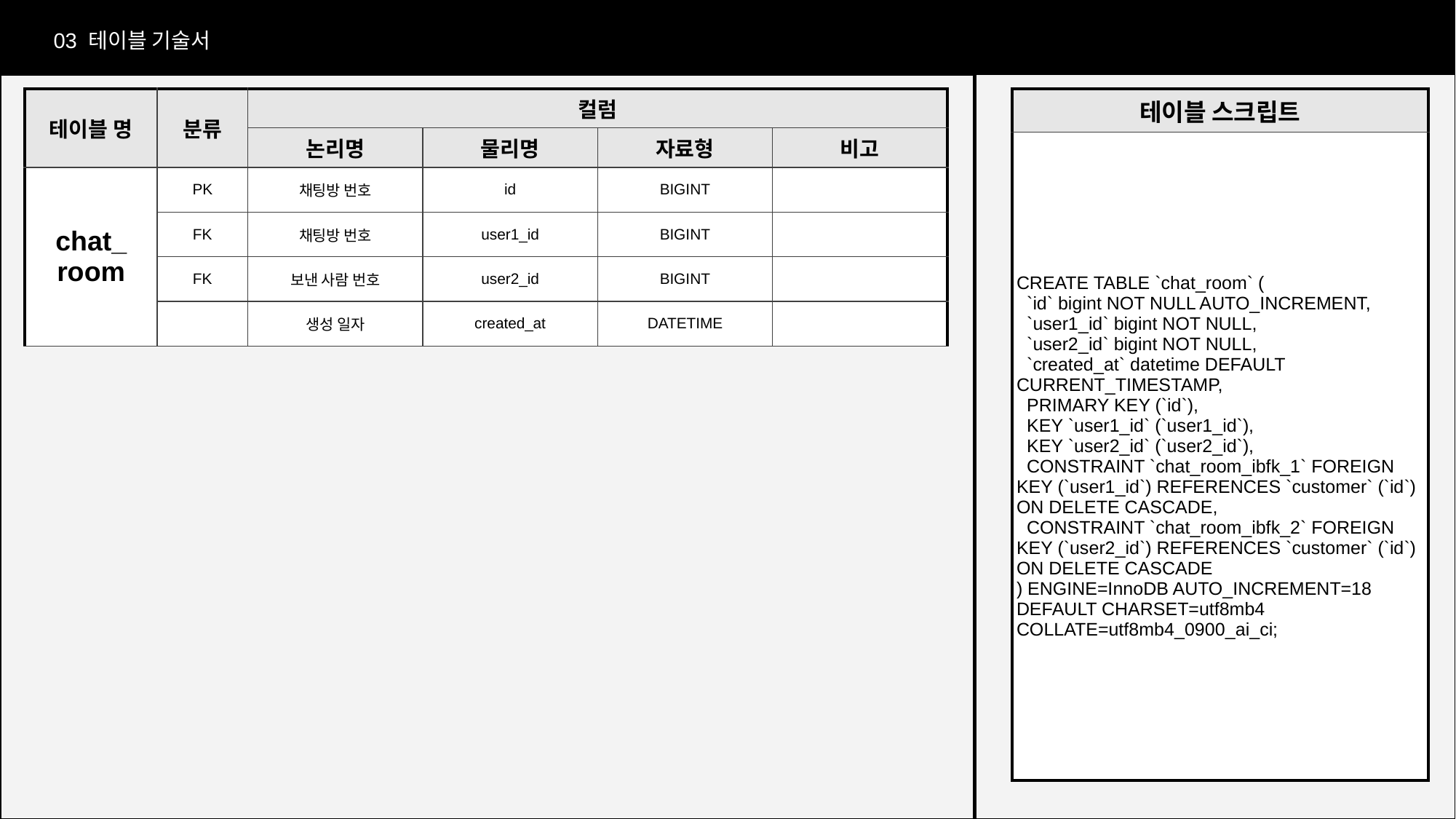

03 테이블 기술서

| 테이블 명 | 분류 | 컬럼 |  |  |  |
| --- | --- | --- | --- | --- | --- |
|  |  | 논리명 | 물리명 | 자료형 | 비고 |
| chat\_ room | PK | 채팅방 번호 | id | BIGINT |  |
|  | FK | 채팅방 번호 | user1\_id | BIGINT |  |
|  | FK | 보낸 사람 번호 | user2\_id | BIGINT |  |
|  |  | 생성 일자 | created\_at | DATETIME |  |
| 테이블 스크립트 |
| --- |
| CREATE TABLE `chat\_room` ( `id` bigint NOT NULL AUTO\_INCREMENT, `user1\_id` bigint NOT NULL, `user2\_id` bigint NOT NULL, `created\_at` datetime DEFAULT CURRENT\_TIMESTAMP, PRIMARY KEY (`id`), KEY `user1\_id` (`user1\_id`), KEY `user2\_id` (`user2\_id`), CONSTRAINT `chat\_room\_ibfk\_1` FOREIGN KEY (`user1\_id`) REFERENCES `customer` (`id`) ON DELETE CASCADE, CONSTRAINT `chat\_room\_ibfk\_2` FOREIGN KEY (`user2\_id`) REFERENCES `customer` (`id`) ON DELETE CASCADE ) ENGINE=InnoDB AUTO\_INCREMENT=18 DEFAULT CHARSET=utf8mb4 COLLATE=utf8mb4\_0900\_ai\_ci; |